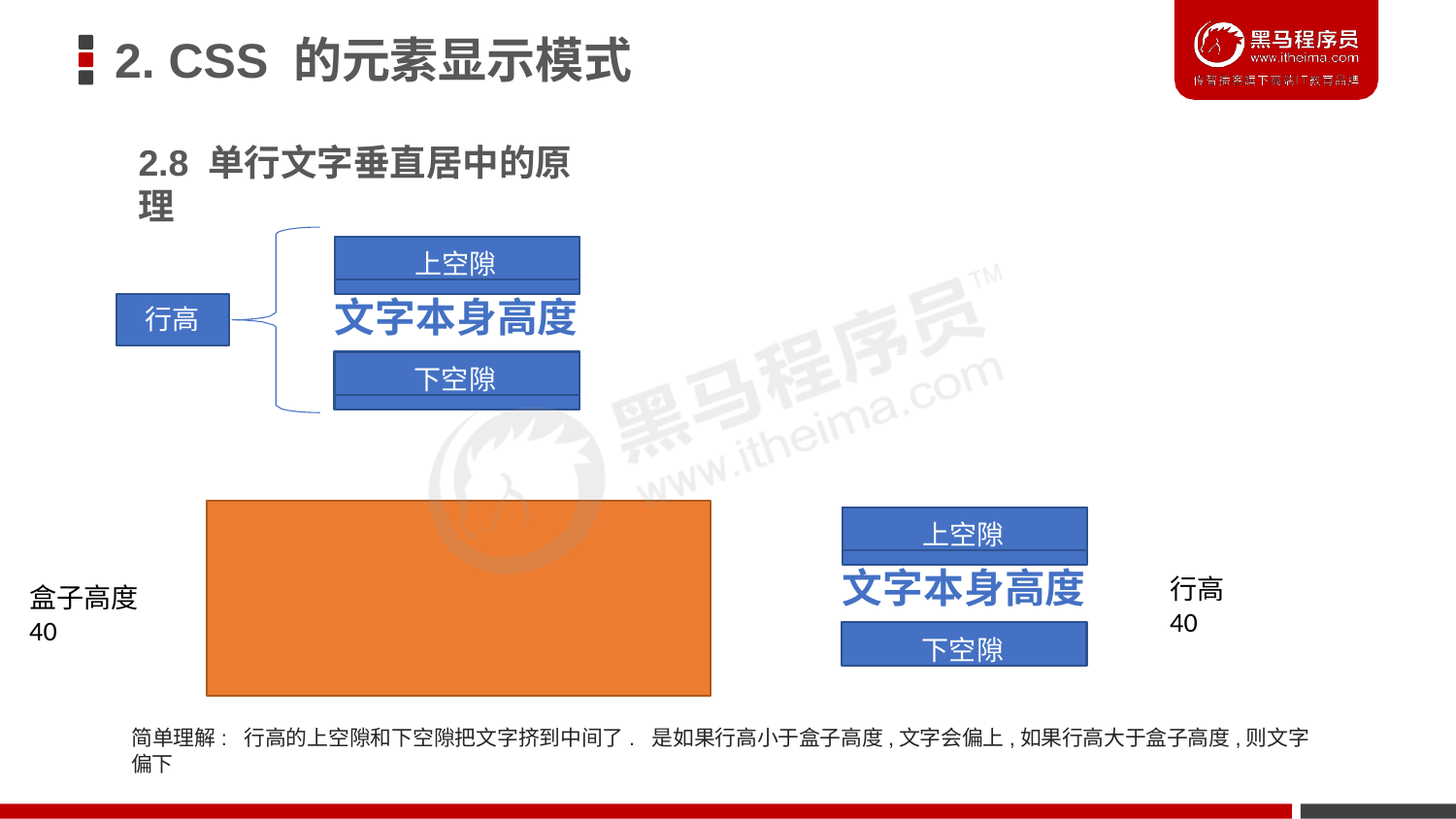

# 2. CSS 的元素显示模式
2.8 单行文字垂直居中的原理

上空隙
文字本身高度

行高

下空隙

上空隙
文字本身高度
行高40
盒子高度40
下空隙
简单理解:  行高的上空隙和下空隙把文字挤到中间了. 是如果行高小于盒子高度,文字会偏上,如果行高大于盒子高度,则文字偏下